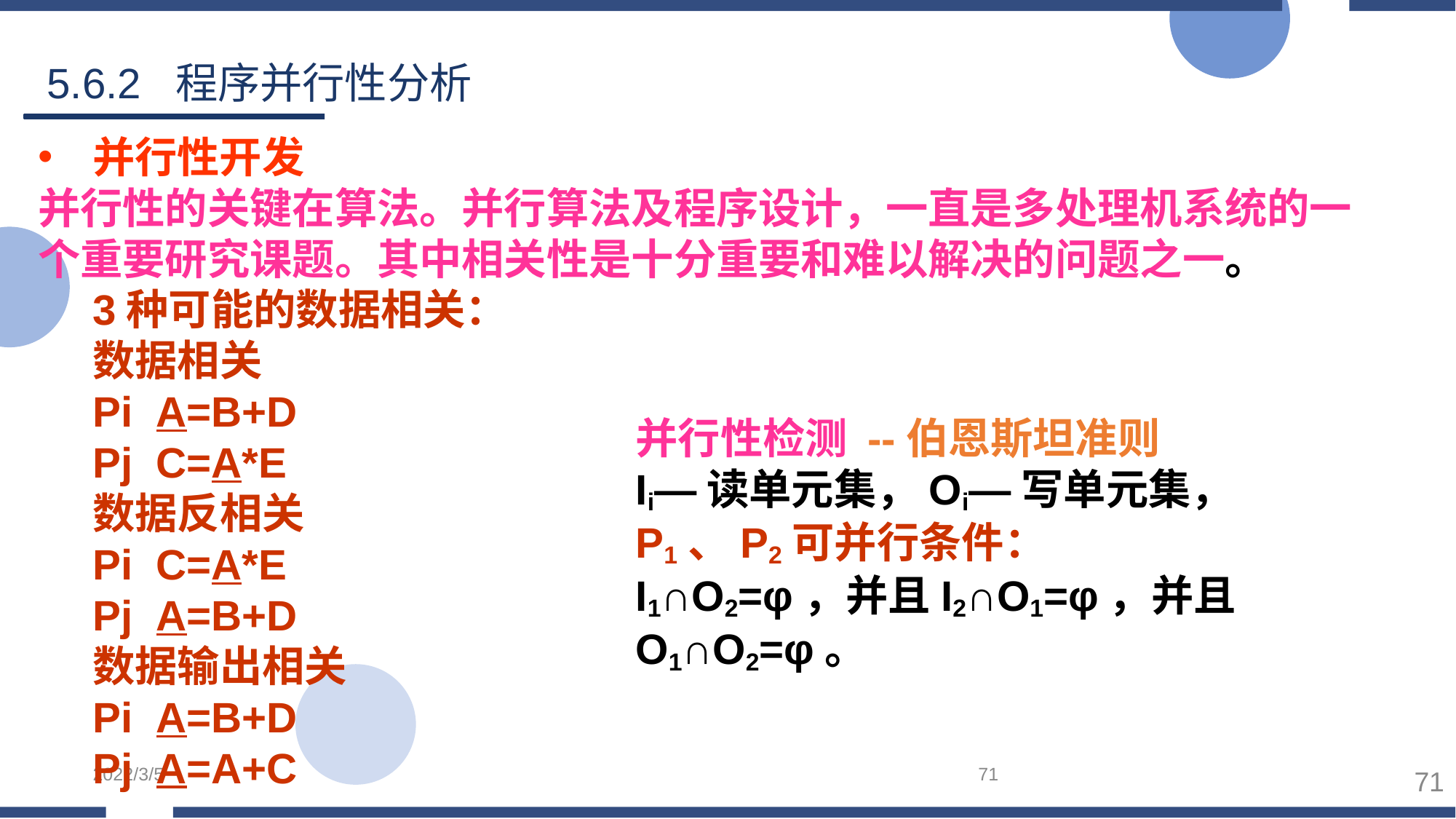

5.6.2  程序并行性分析
并行性开发
并行性的关键在算法。并行算法及程序设计，一直是多处理机系统的一个重要研究课题。其中相关性是十分重要和难以解决的问题之一。
3种可能的数据相关：
数据相关
Pi  A=B+D
Pj  C=A*E
数据反相关
Pi  C=A*E
Pj  A=B+D
数据输出相关
Pi  A=B+D
Pj  A=A+C
并行性检测 --伯恩斯坦准则
Ii—读单元集，Oi—写单元集，
P1、P2可并行条件：
I1∩O2=φ，并且I2∩O1=φ，并且O1∩O2=φ。
2022/3/5
71

71